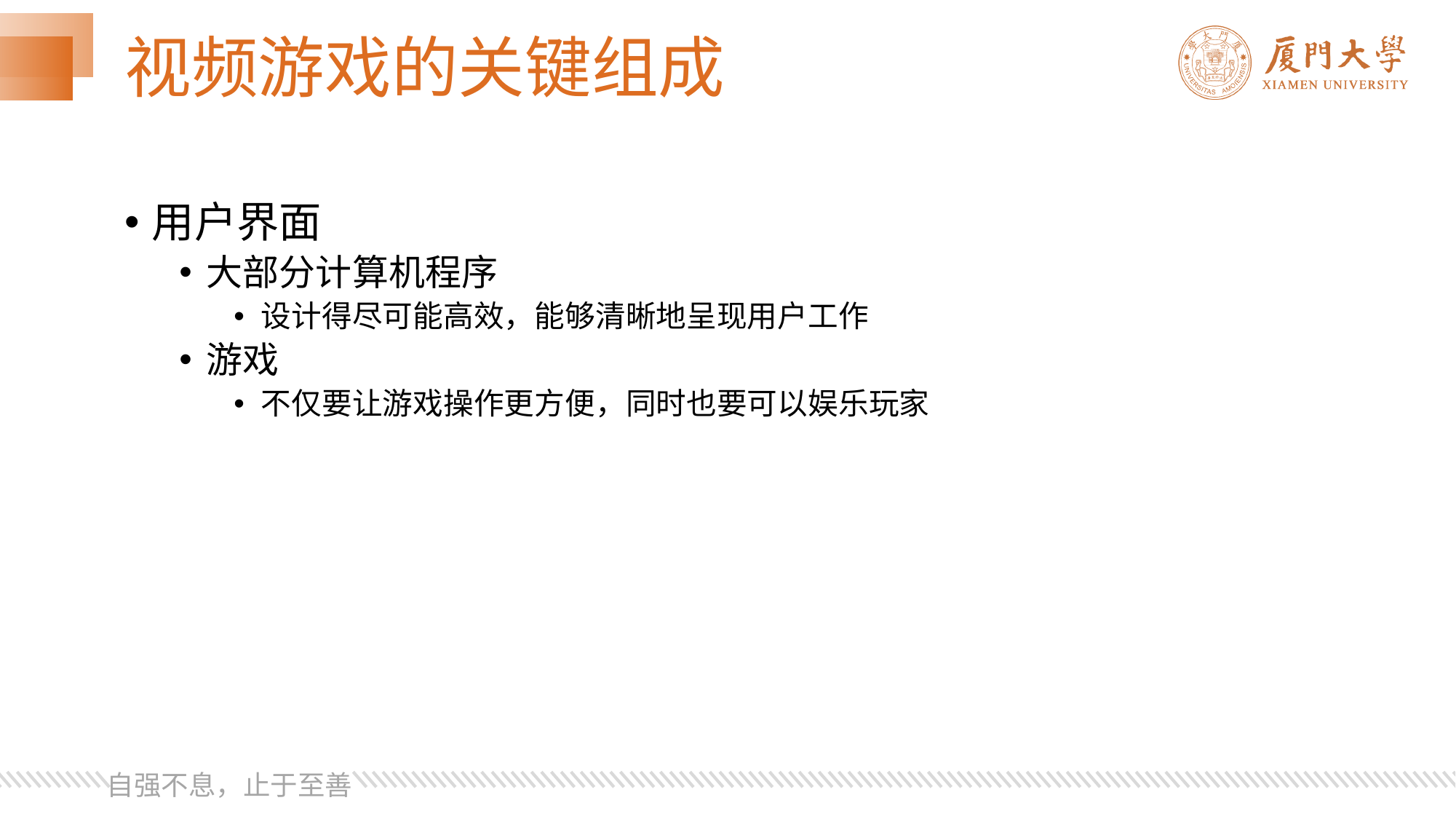

# 视频游戏的关键组成
用户界面
大部分计算机程序
设计得尽可能高效，能够清晰地呈现用户工作
游戏
不仅要让游戏操作更方便，同时也要可以娱乐玩家